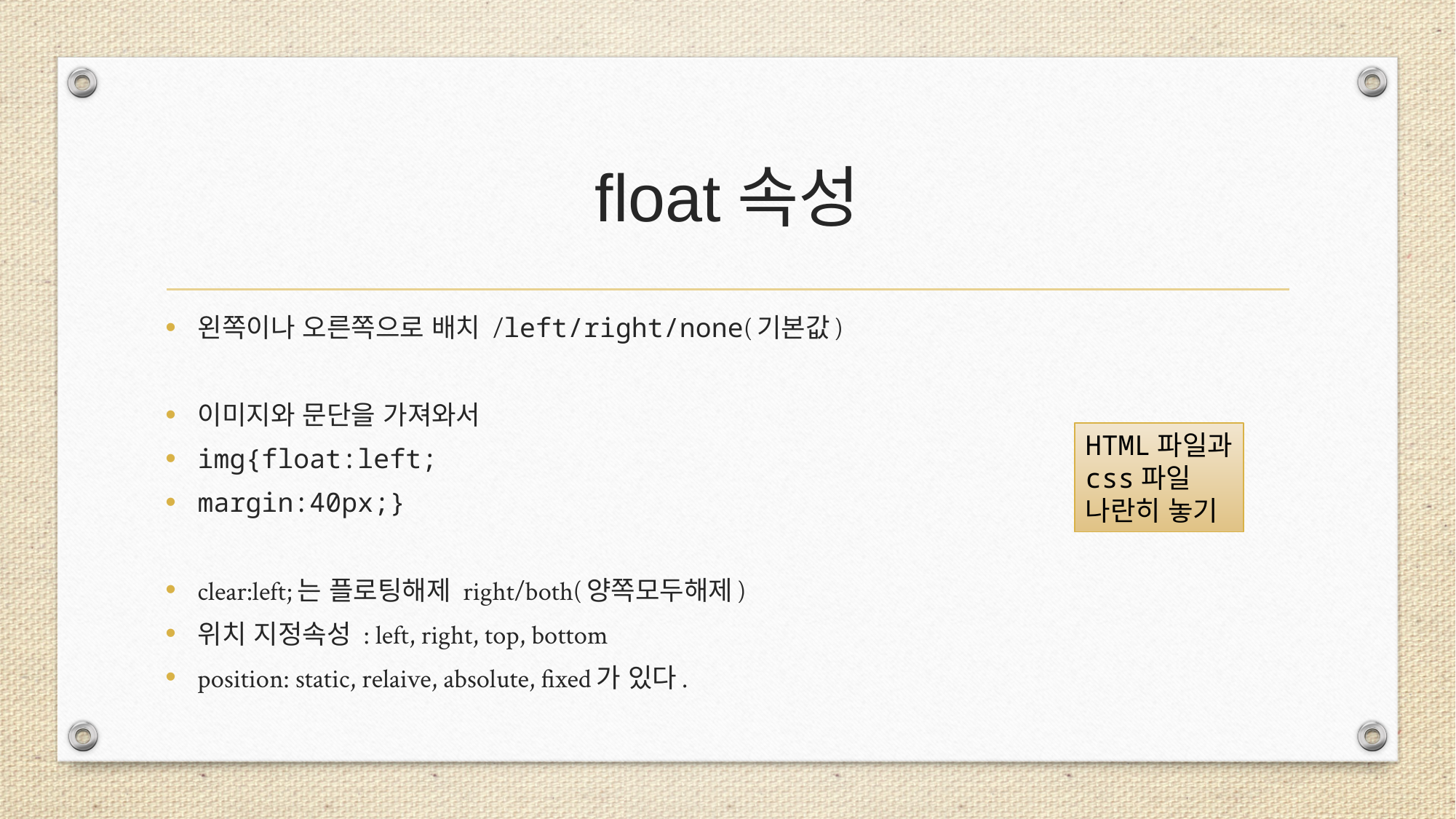

# float속성
왼쪽이나 오른쪽으로 배치 /left/right/none(기본값)

이미지와 문단을 가져와서
img{float:left;
margin:40px;}

clear:left;는 플로팅해제 right/both(양쪽모두해제)
위치 지정속성 : left, right, top, bottom
position: static, relaive, absolute, fixed가 있다.
HTML파일과
css파일
나란히 놓기